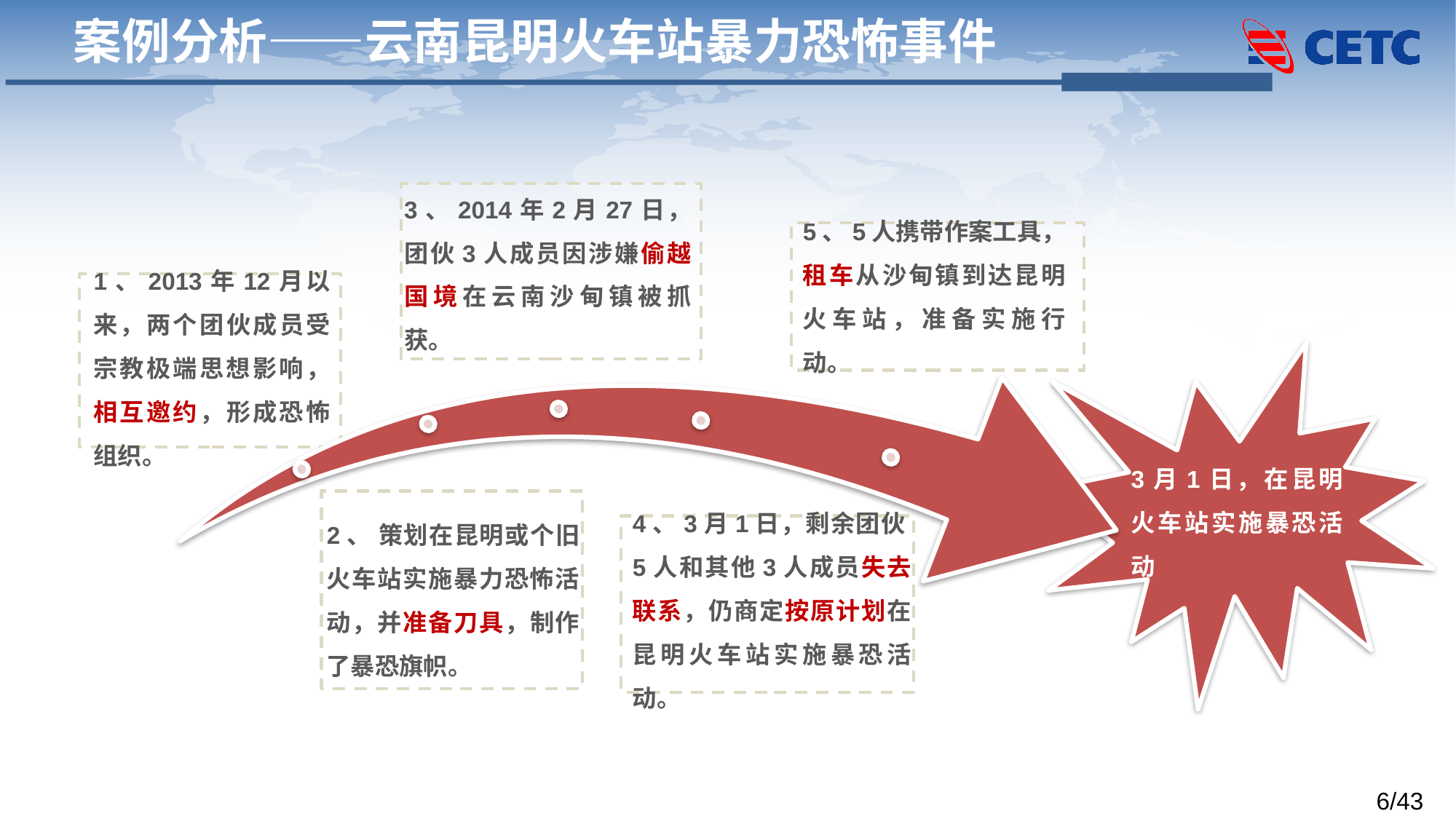

案例分析——云南昆明火车站暴力恐怖事件

3、2014年2月27日，团伙3人成员因涉嫌偷越国境在云南沙甸镇被抓获。
5、5人携带作案工具，租车从沙甸镇到达昆明火车站，准备实施行动。

1、2013年12月以来，两个团伙成员受宗教极端思想影响，相互邀约，形成恐怖组织。

3月1日，在昆明火车站实施暴恐活动

2、 策划在昆明或个旧火车站实施暴力恐怖活动，并准备刀具，制作了暴恐旗帜。

4、3月1日，剩余团伙5人和其他3人成员失去联系，仍商定按原计划在昆明火车站实施暴恐活动。